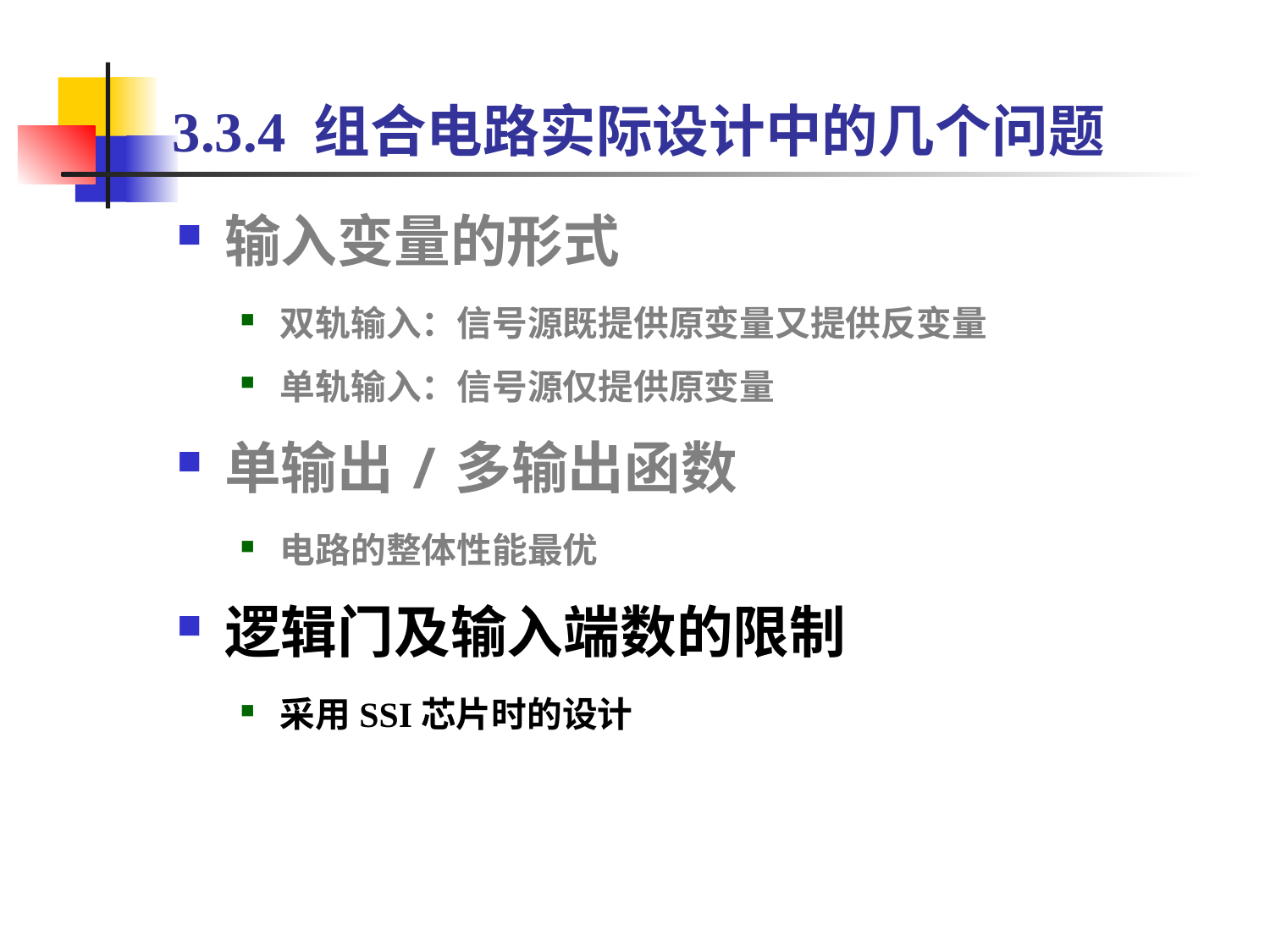

3.3.4 组合电路实际设计中的几个问题
输入变量的形式
双轨输入：信号源既提供原变量又提供反变量
单轨输入：信号源仅提供原变量
单输出/多输出函数
电路的整体性能最优
逻辑门及输入端数的限制
采用SSI芯片时的设计